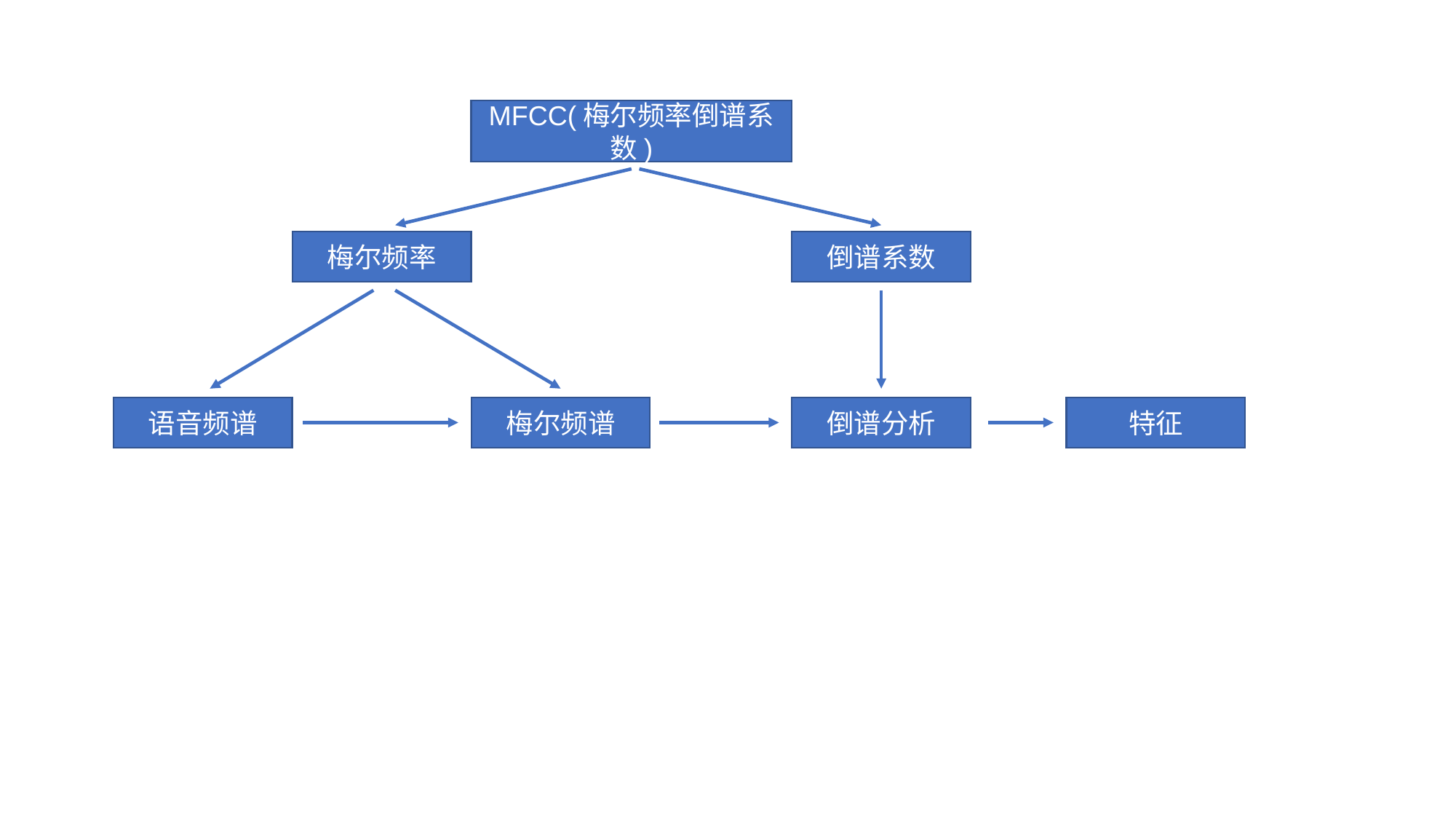

MFCC(梅尔频率倒谱系数)
梅尔频率
倒谱系数
语音频谱
梅尔频谱
倒谱分析
特征